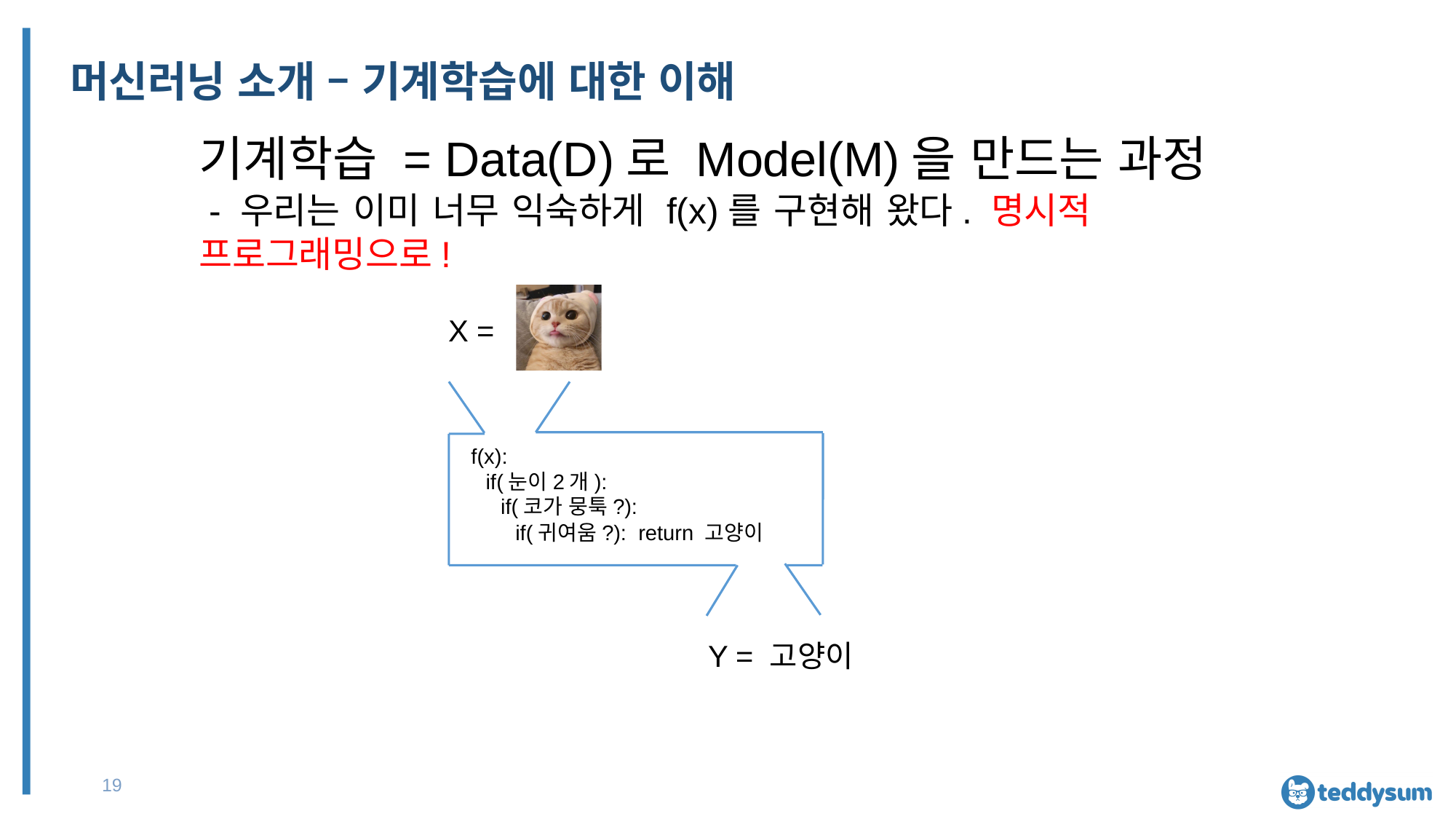

# 머신러닝 소개 – 기계학습에 대한 이해
기계학습 = Data(D)로 Model(M)을 만드는 과정
 - 우리는 이미 너무 익숙하게 f(x)를 구현해 왔다. 명시적 프로그래밍으로!

X =

f(x):
if(눈이2개):
if(코가 뭉툭?):
if(귀여움?):  return 고양이

Y = 고양이
19